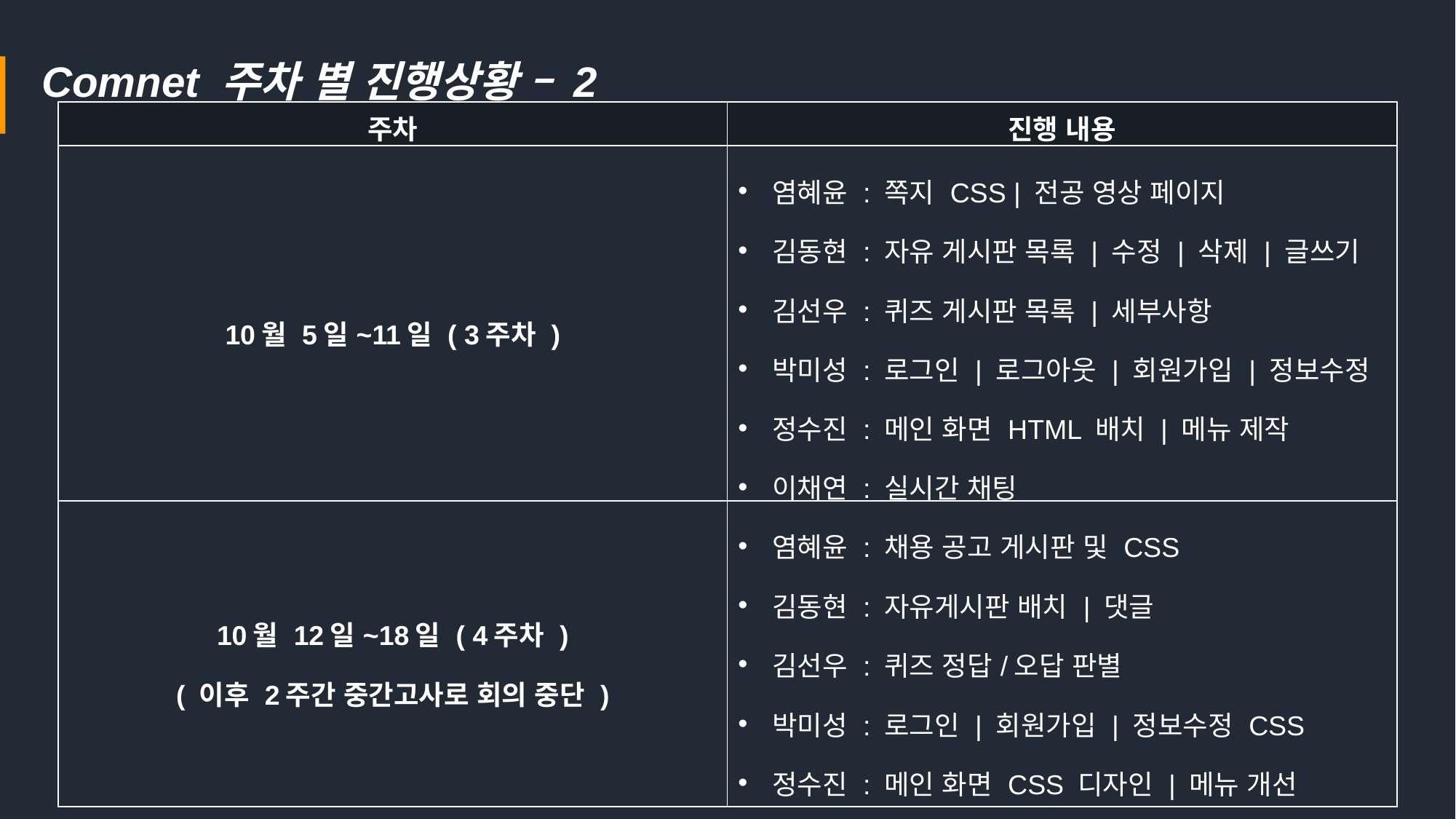

Comnet 주차 별 진행상황 – 2

| 주차 | 진행 내용 |
| --- | --- |
| 10월 5일~11일 ( 3주차 ) | 염혜윤 : 쪽지 CSS | 전공 영상 페이지 김동현 : 자유 게시판 목록 | 수정 | 삭제 | 글쓰기 김선우 : 퀴즈 게시판 목록 | 세부사항 박미성 : 로그인 | 로그아웃 | 회원가입 | 정보수정 정수진 : 메인 화면 HTML 배치 | 메뉴 제작 이채연 : 실시간 채팅 |
| 10월 12일~18일 ( 4주차 ) ( 이후 2주간 중간고사로 회의 중단 ) | 염혜윤 : 채용 공고 게시판 및 CSS 김동현 : 자유게시판 배치 | 댓글 김선우 : 퀴즈 정답/오답 판별 박미성 : 로그인 | 회원가입 | 정보수정 CSS 정수진 : 메인 화면 CSS 디자인 | 메뉴 개선 이채연 : 실시간 채팅 | 상담원 연결 |